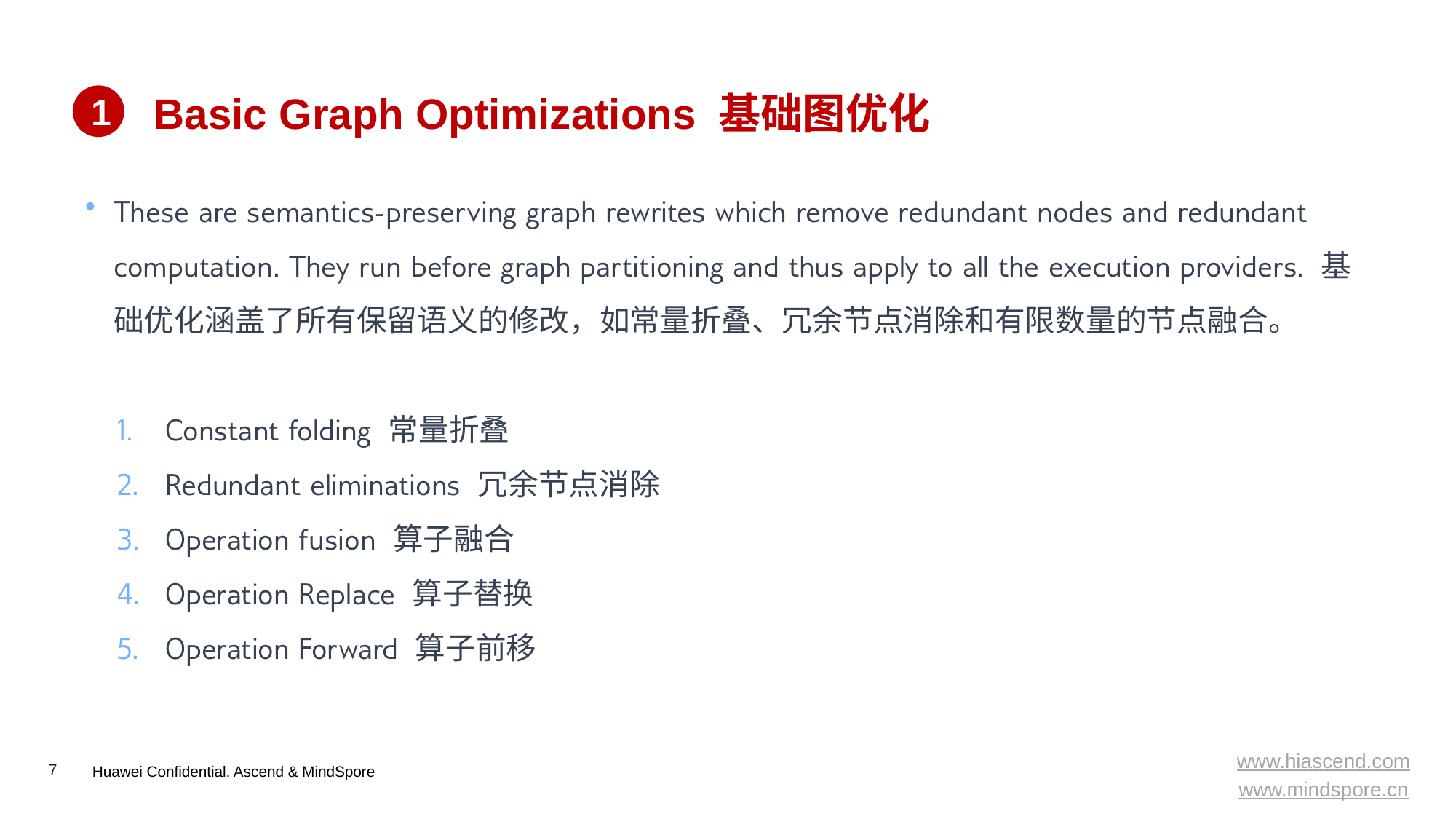

# Basic Graph Optimizations 基础图优化
1
These are semantics-preserving graph rewrites which remove redundant nodes and redundant computation. They run before graph partitioning and thus apply to all the execution providers. 基础优化涵盖了所有保留语义的修改，如常量折叠、冗余节点消除和有限数量的节点融合。

Constant folding 常量折叠
Redundant eliminations 冗余节点消除
Operation fusion 算子融合
Operation Replace 算子替换
Operation Forward 算子前移